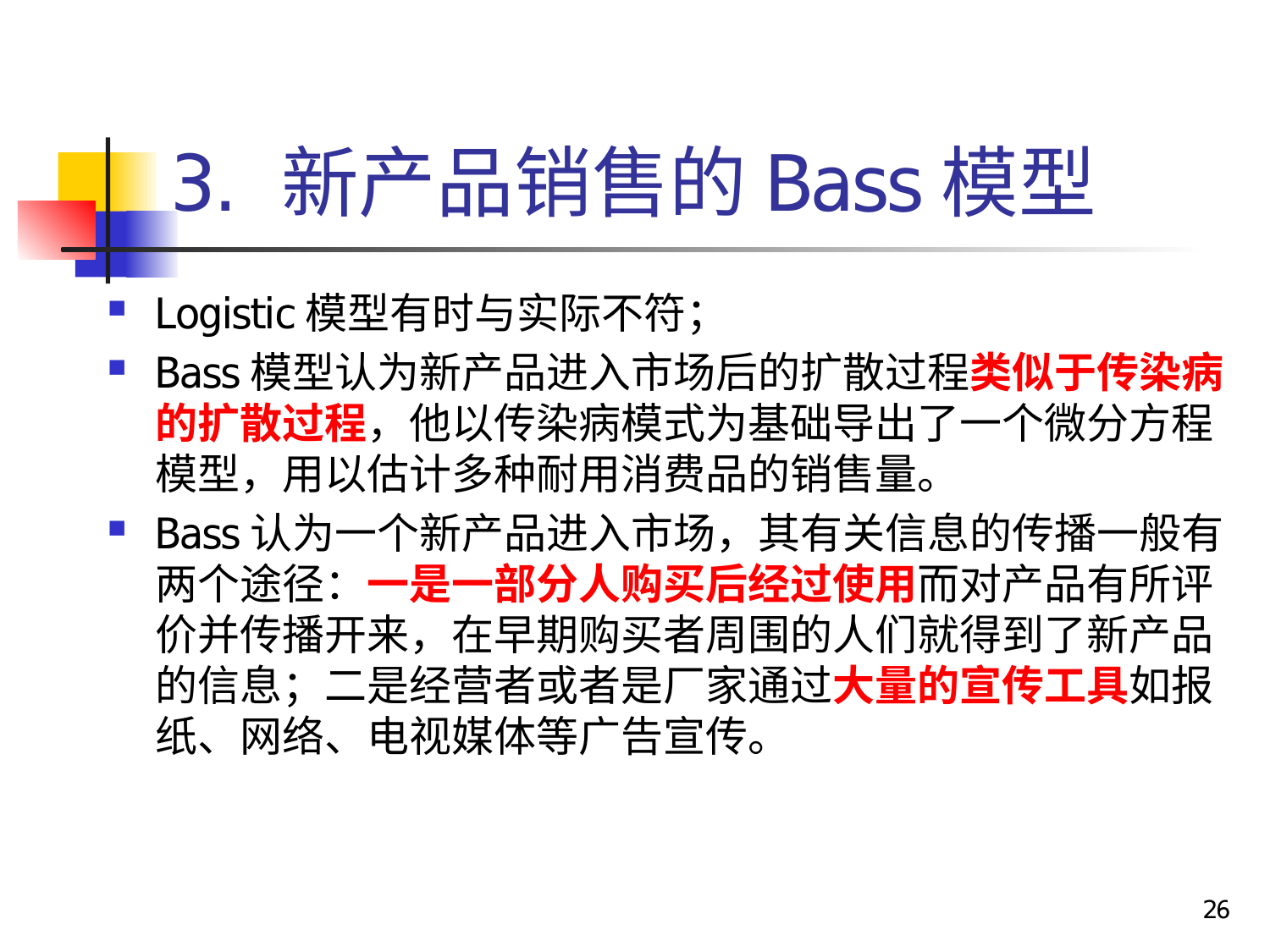

# 3. 新产品销售的Bass模型
Logistic模型有时与实际不符；
Bass模型认为新产品进入市场后的扩散过程类似于传染病的扩散过程，他以传染病模式为基础导出了一个微分方程模型，用以估计多种耐用消费品的销售量。
Bass认为一个新产品进入市场，其有关信息的传播一般有两个途径：一是一部分人购买后经过使用而对产品有所评价并传播开来，在早期购买者周围的人们就得到了新产品的信息；二是经营者或者是厂家通过大量的宣传工具如报纸、网络、电视媒体等广告宣传。
26